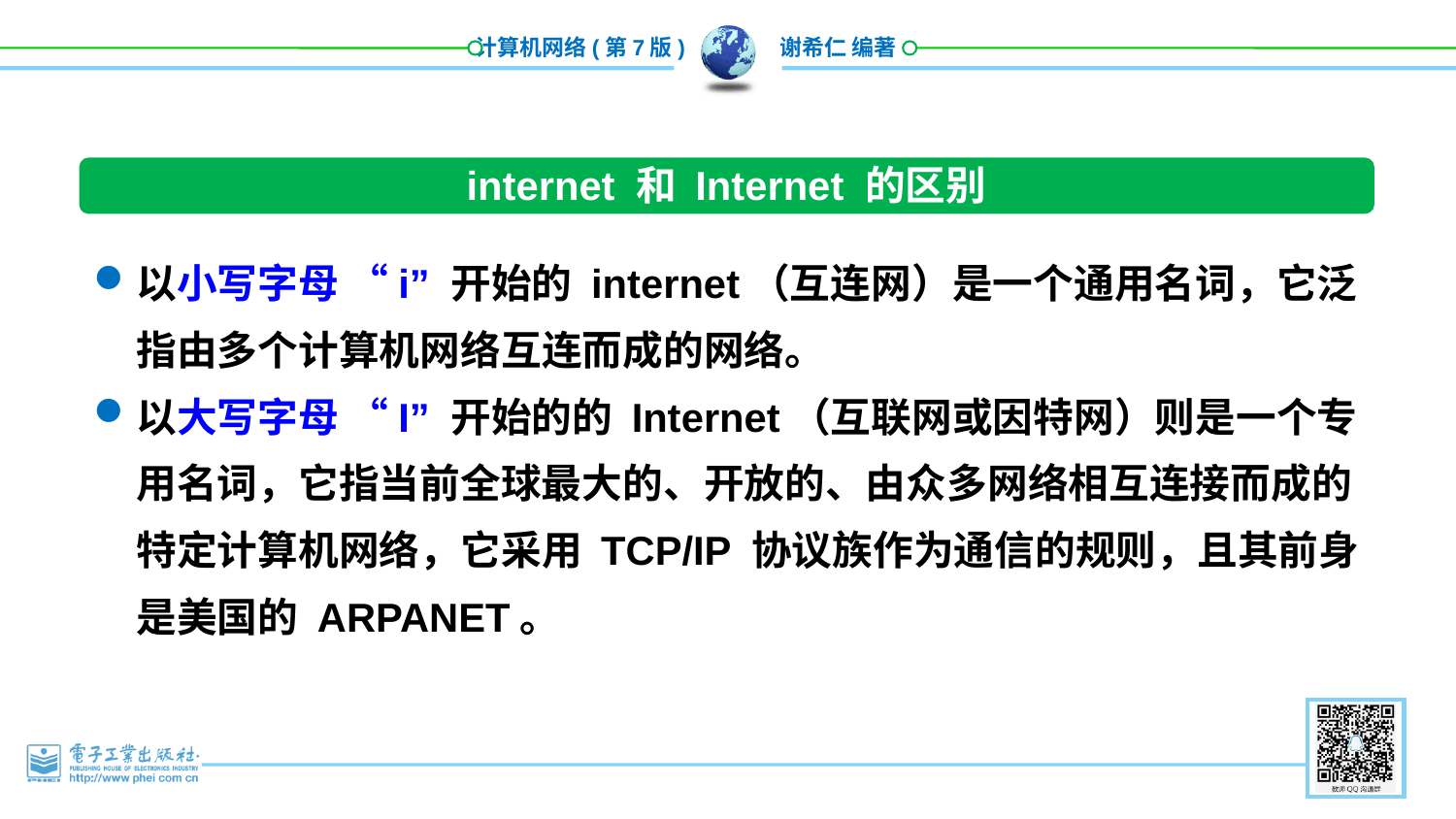

internet 和 Internet 的区别

以小写字母 “i” 开始的 internet（互连网）是一个通用名词，它泛指由多个计算机网络互连而成的网络。
以大写字母 “I” 开始的的 Internet（互联网或因特网）则是一个专用名词，它指当前全球最大的、开放的、由众多网络相互连接而成的特定计算机网络，它采用 TCP/IP 协议族作为通信的规则，且其前身是美国的 ARPANET。